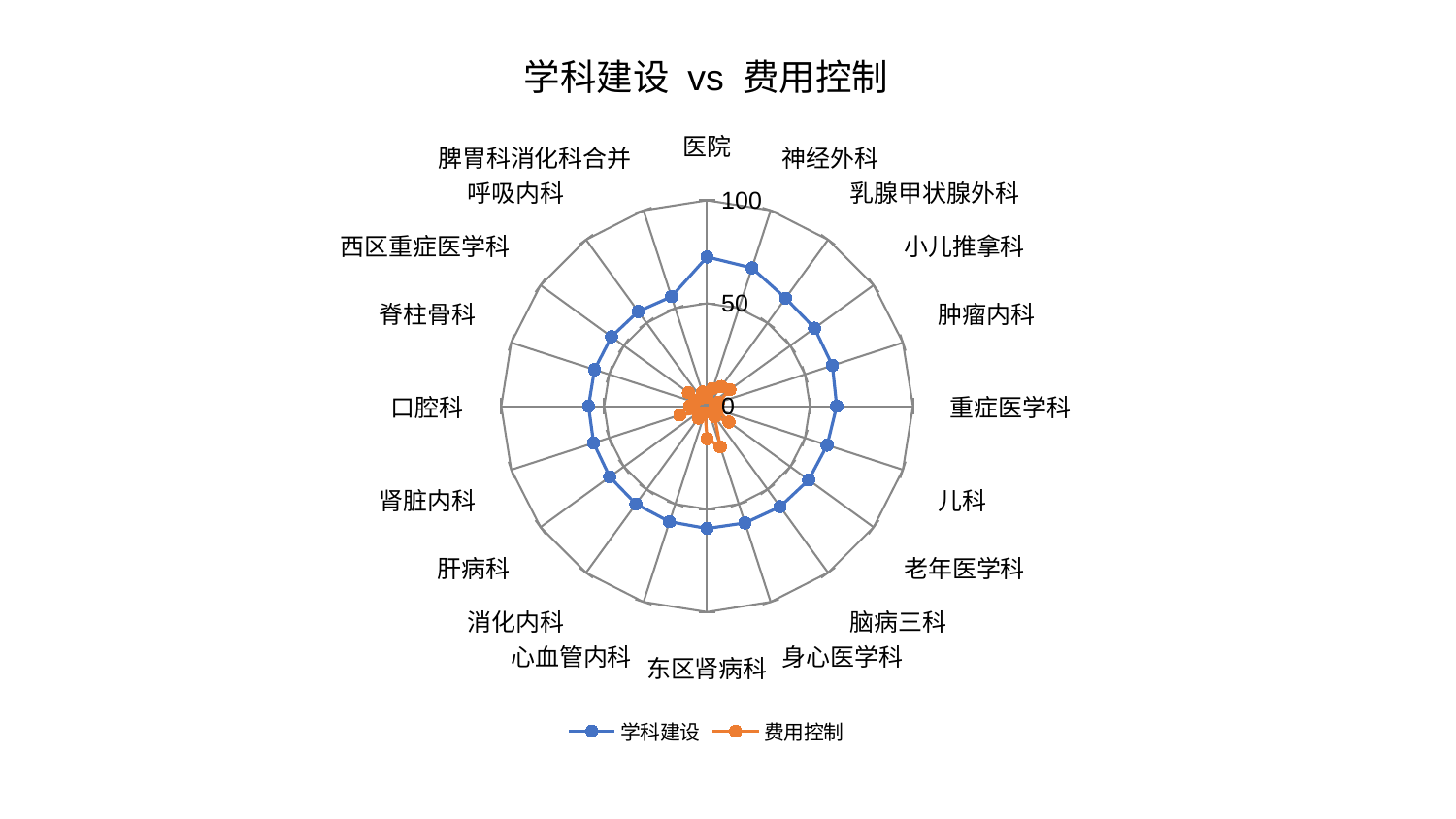

### Chart: 学科建设 vs 费用控制

| Category | 学科建设 | 费用控制 |
|---|---|---|
| 医院 | 72.51864463555009 | 4.414616162709432 |
| 神经外科 | 70.60723401379752 | 9.076425300343976 |
| 乳腺甲状腺外科 | 64.87429044622988 | 11.874368663810767 |
| 小儿推拿科 | 64.51681511906881 | 13.648906915428235 |
| 肿瘤内科 | 63.99545682777716 | 5.740319977565452 |
| 重症医学科 | 62.96690803068102 | 3.7543797907048386 |
| 儿科 | 61.330125201770535 | 5.309137812557141 |
| 老年医学科 | 60.992028575827064 | 13.142375672599934 |
| 脑病三科 | 60.36348611301669 | 6.279928131470196 |
| 身心医学科 | 59.65029310593578 | 20.749311909070094 |
| 东区肾病科 | 59.43559508689973 | 15.83393382106001 |
| 心血管内科 | 59.02701245395086 | 3.3399561324642644 |
| 消化内科 | 58.7623131727925 | 7.1815405845101 |
| 肝病科 | 58.433449625521575 | 5.25375694397594 |
| 肾脏内科 | 57.94838873542376 | 13.989621596892967 |
| 口腔科 | 57.57451450084834 | 8.566008045353323 |
| 脊柱骨科 | 57.50011830303458 | 6.362519453905536 |
| 西区重症医学科 | 57.424365197036344 | 11.213133288046516 |
| 呼吸内科 | 56.91085503356451 | 4.843222419238926 |
| 脾胃科消化科合并 | 55.963434913508536 | 7.174807931746152 |
19